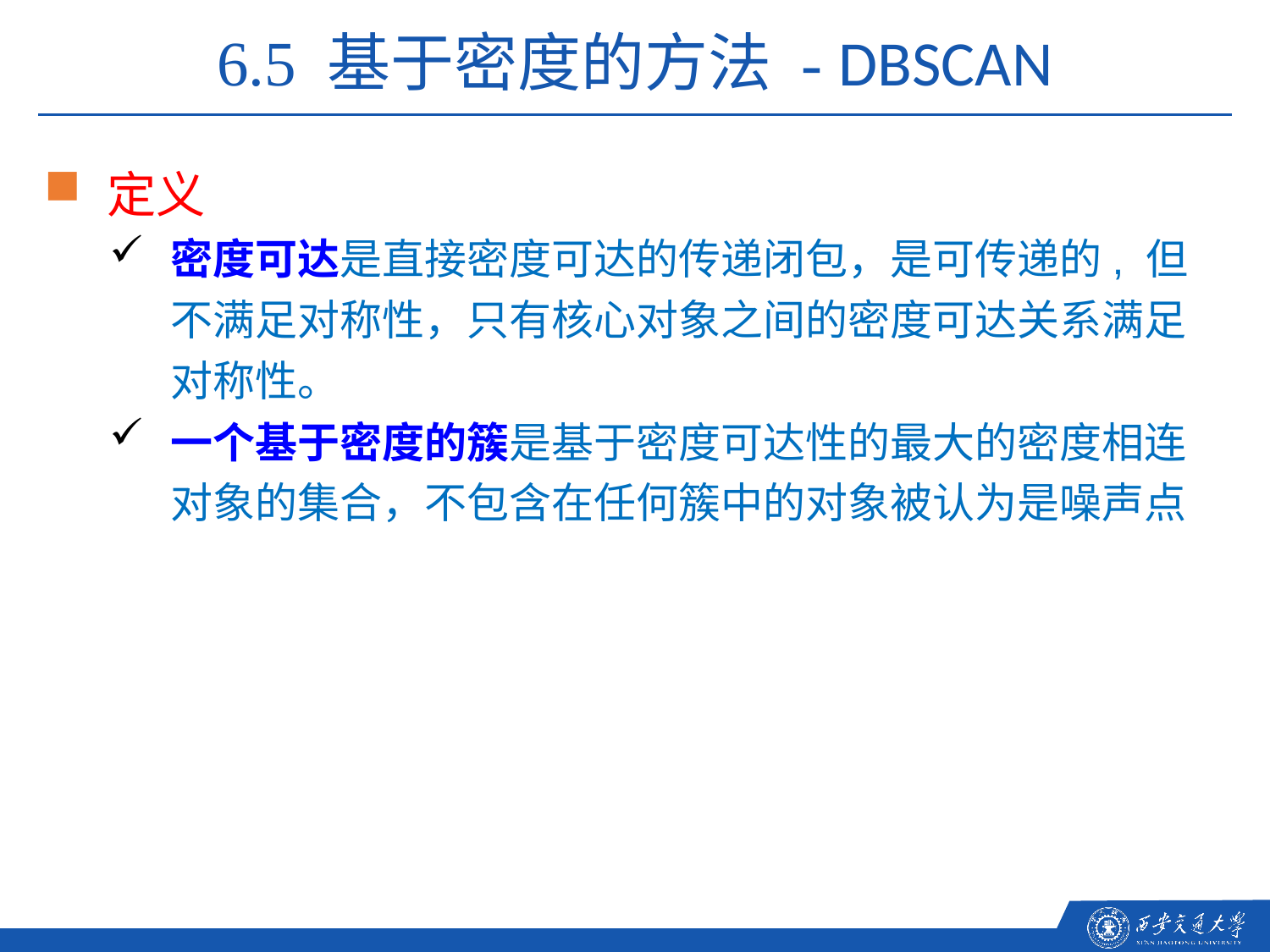

6.5 基于密度的方法 - DBSCAN
定义
密度可达是直接密度可达的传递闭包，是可传递的, 但不满足对称性，只有核心对象之间的密度可达关系满足对称性。
一个基于密度的簇是基于密度可达性的最大的密度相连对象的集合，不包含在任何簇中的对象被认为是噪声点